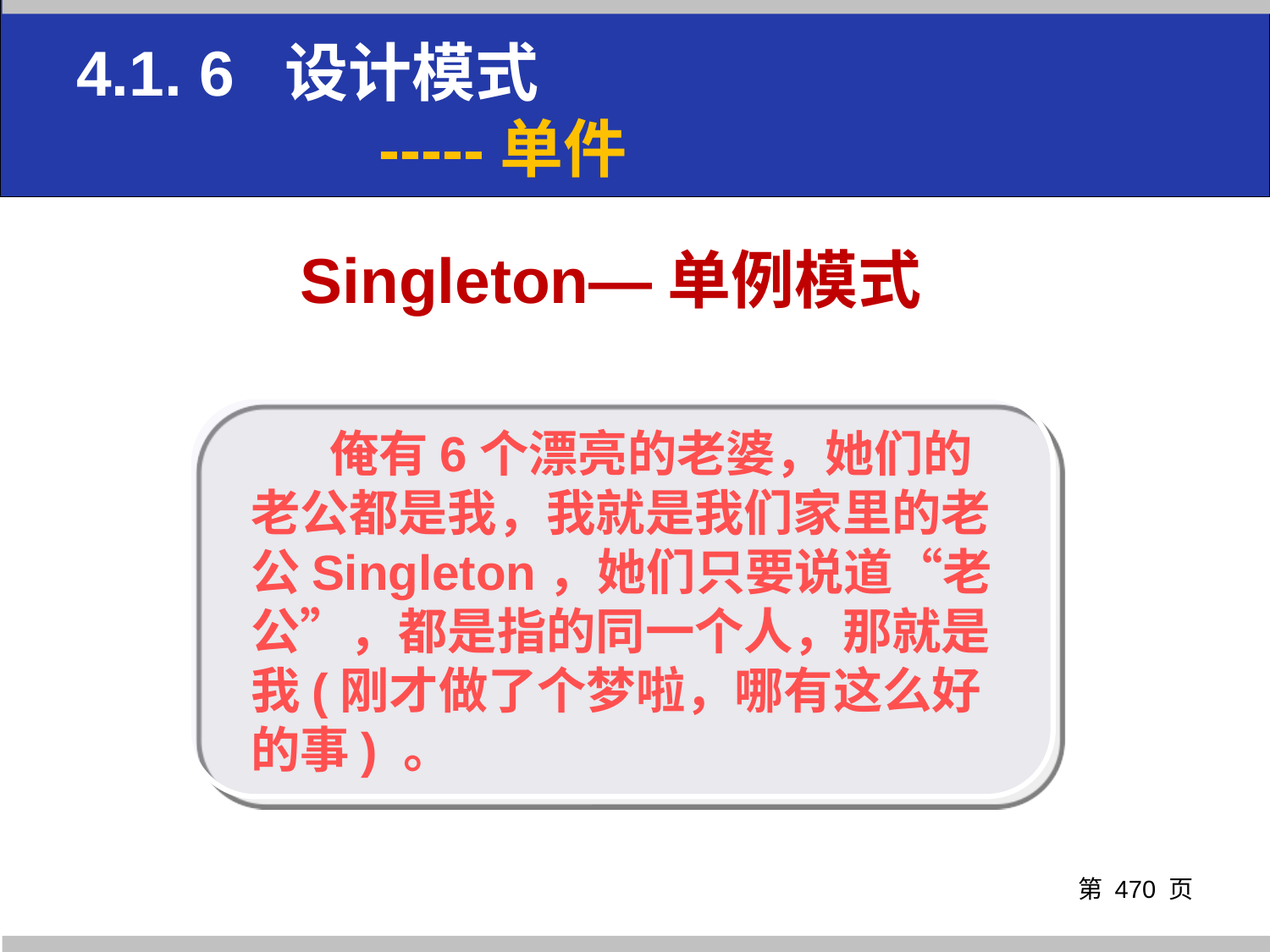

4.1. 6  设计模式
                    -----单件
# Singleton—单例模式

      俺有6个漂亮的老婆，她们的老公都是我，我就是我们家里的老公Singleton，她们只要说道“老公”，都是指的同一个人，那就是我(刚才做了个梦啦，哪有这么好的事) 。
第 470 页